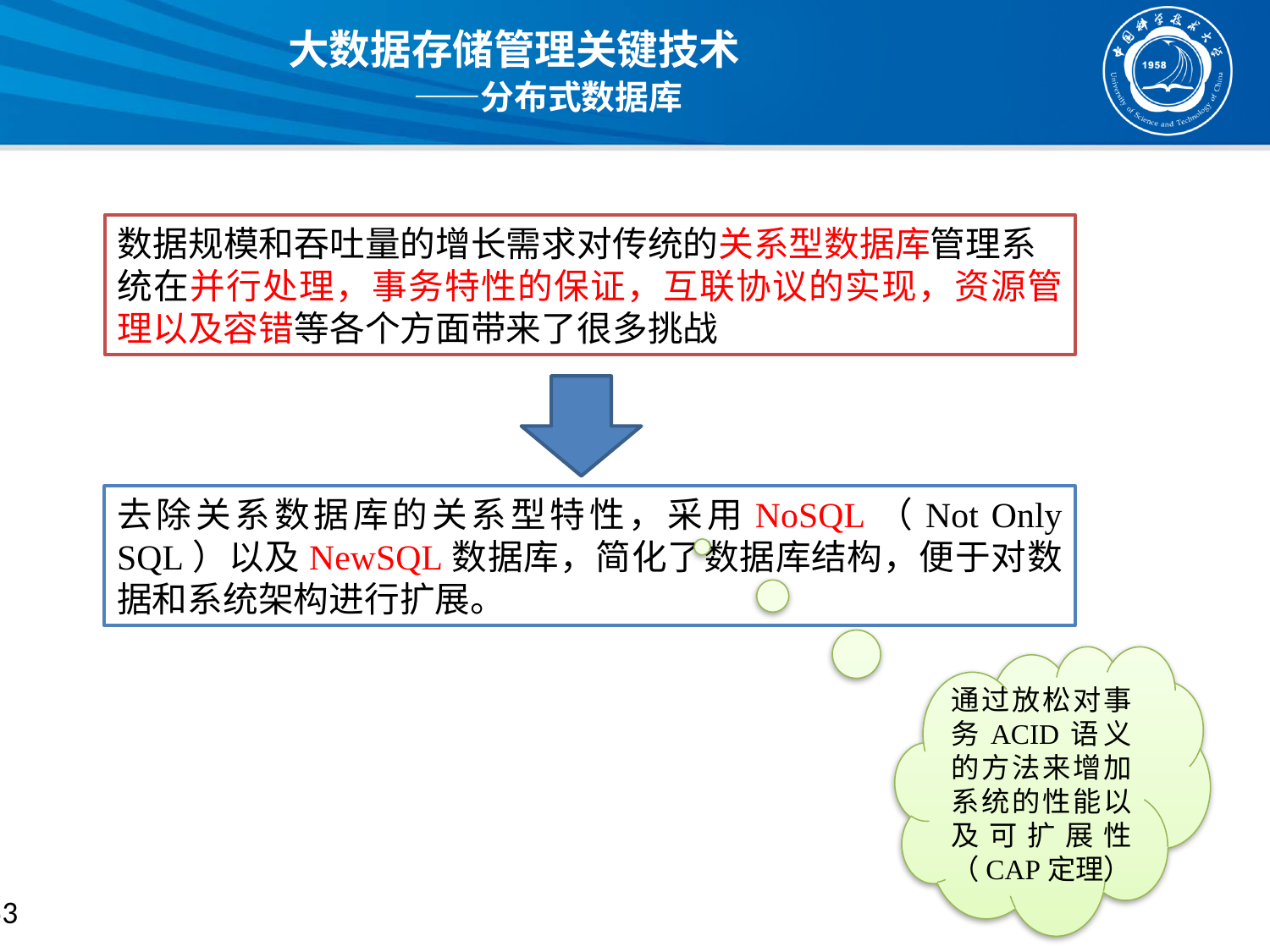

# 大数据存储管理关键技术 ——分布式数据库
数据规模和吞吐量的增长需求对传统的关系型数据库管理系
统在并行处理，事务特性的保证，互联协议的实现，资源管理以及容错等各个方面带来了很多挑战

去除关系数据库的关系型特性，采用NoSQL（Not Only SQL）以及NewSQL数据库，简化了数据库结构，便于对数据和系统架构进行扩展。
通过放松对事务ACID语义的方法来增加系统的性能以及可扩展性（CAP定理）